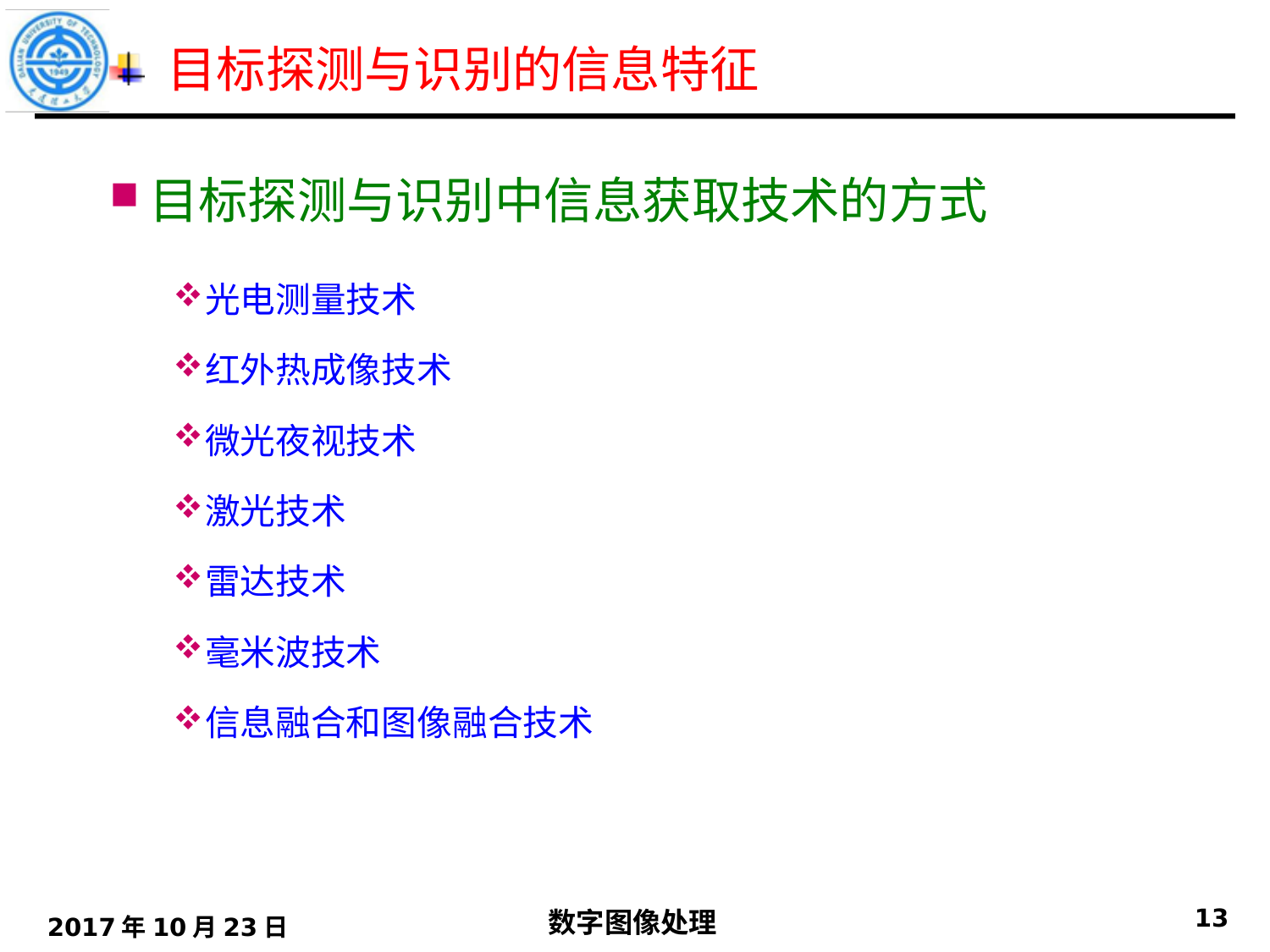

# 目标探测与识别的信息特征
目标探测与识别中信息获取技术的方式
光电测量技术
红外热成像技术
微光夜视技术
激光技术
雷达技术
毫米波技术
信息融合和图像融合技术